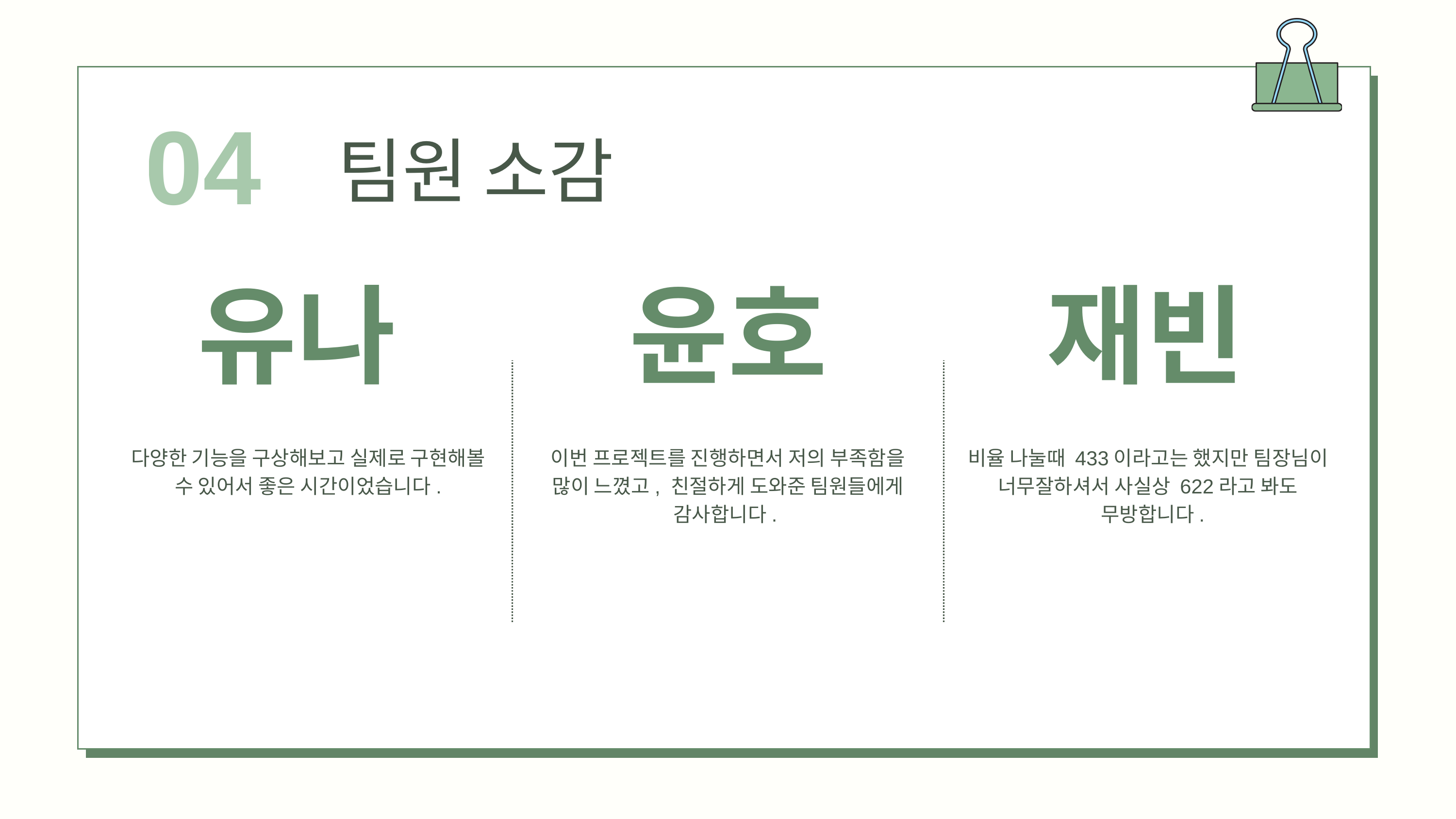

04
팀원 소감
유나
윤호
재빈

다양한 기능을 구상해보고 실제로 구현해볼 수 있어서 좋은 시간이었습니다.
이번 프로젝트를 진행하면서 저의 부족함을 많이 느꼈고, 친절하게 도와준 팀원들에게 감사합니다.
비율 나눌때 433이라고는 했지만 팀장님이 너무잘하셔서 사실상 622라고 봐도
 무방합니다.